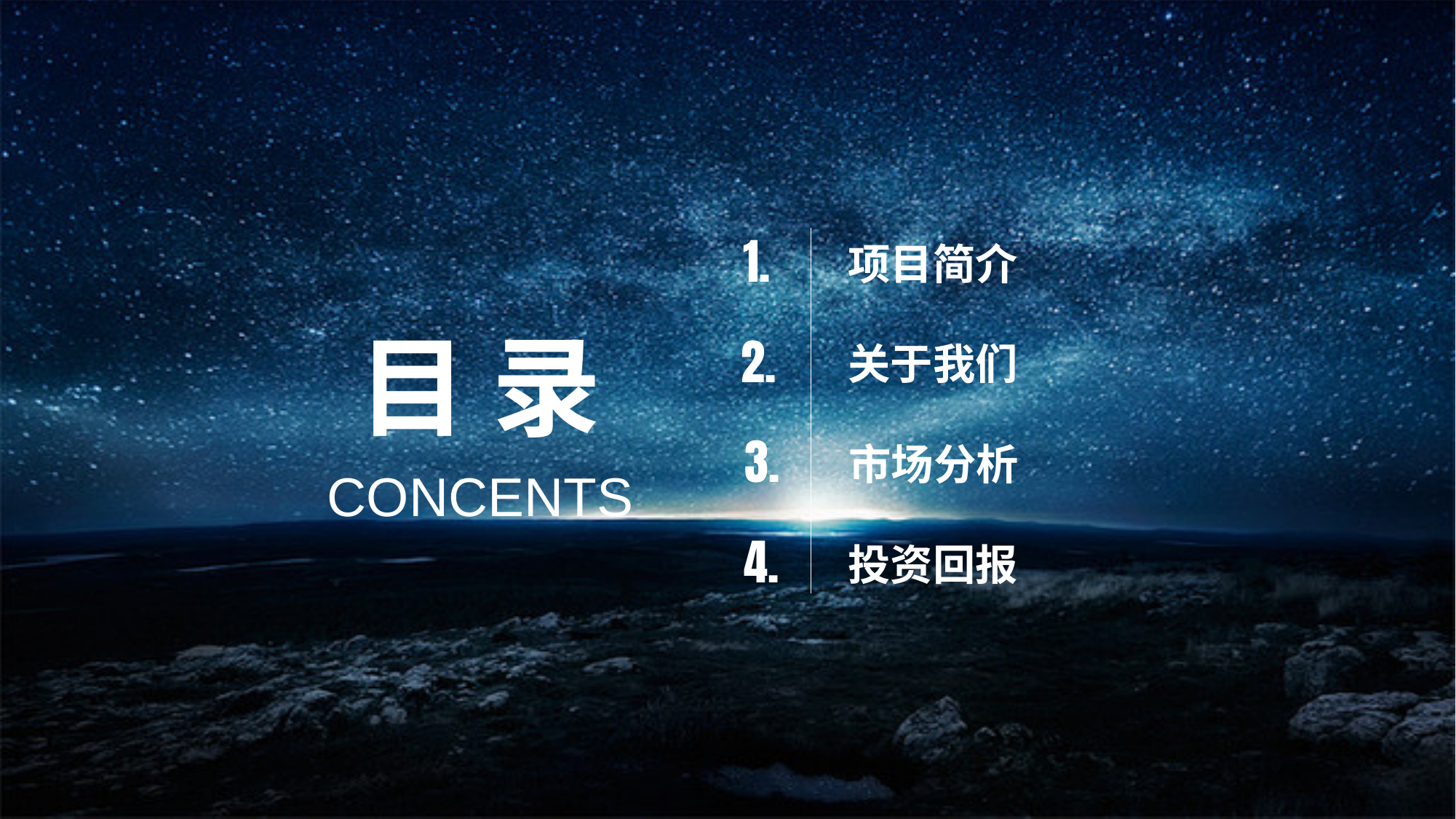

1.
项目简介
目 录
  2.
关于我们
  3.
市场分析
CONCENTS
  4.
投资回报